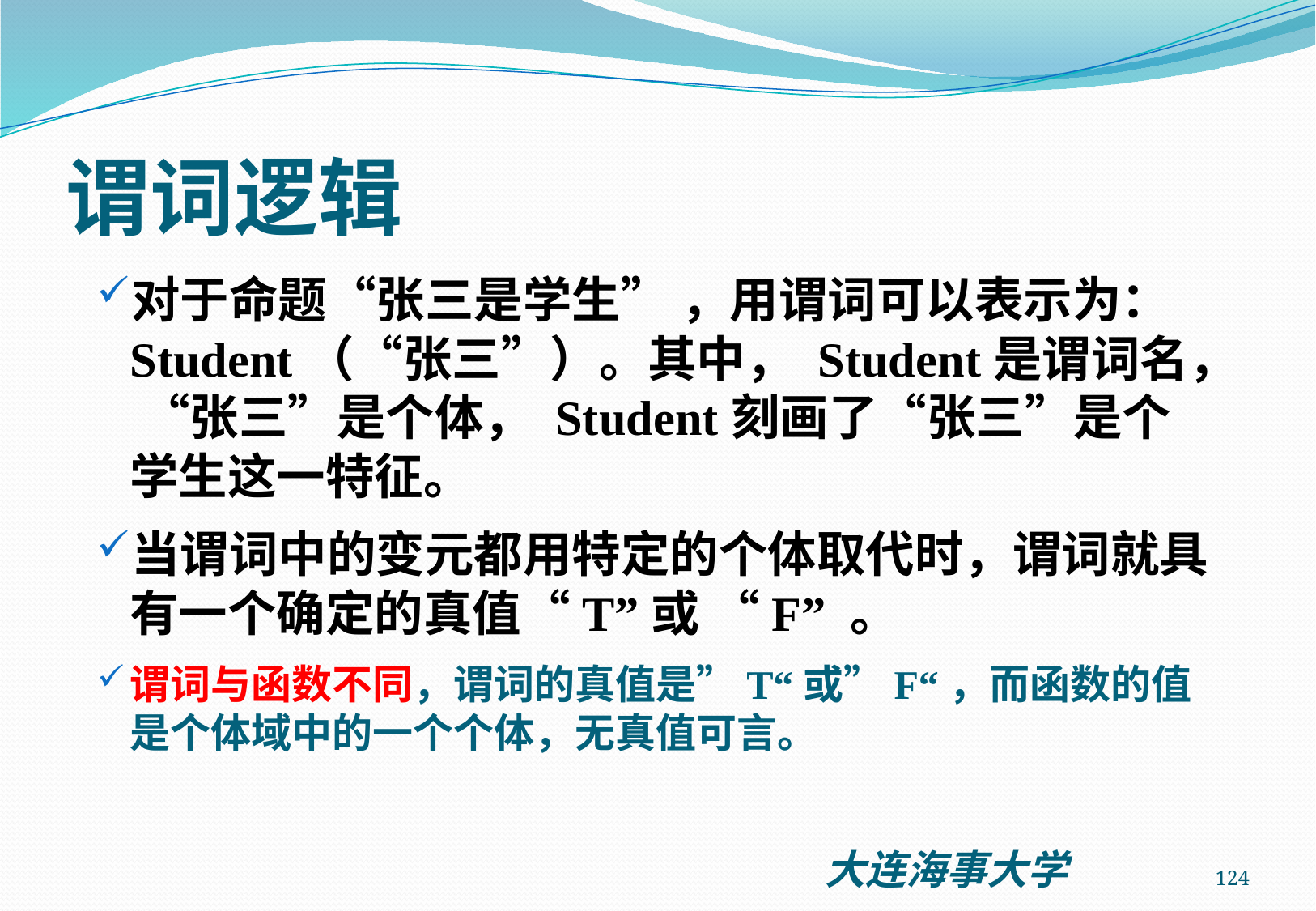

# 谓词逻辑
对于命题“张三是学生” ，用谓词可以表示为：Student（“张三”）。其中， Student是谓词名， “张三”是个体， Student刻画了“张三”是个学生这一特征。
当谓词中的变元都用特定的个体取代时，谓词就具有一个确定的真值“T”或 “F” 。
谓词与函数不同，谓词的真值是”T“或”F“，而函数的值是个体域中的一个个体，无真值可言。
124